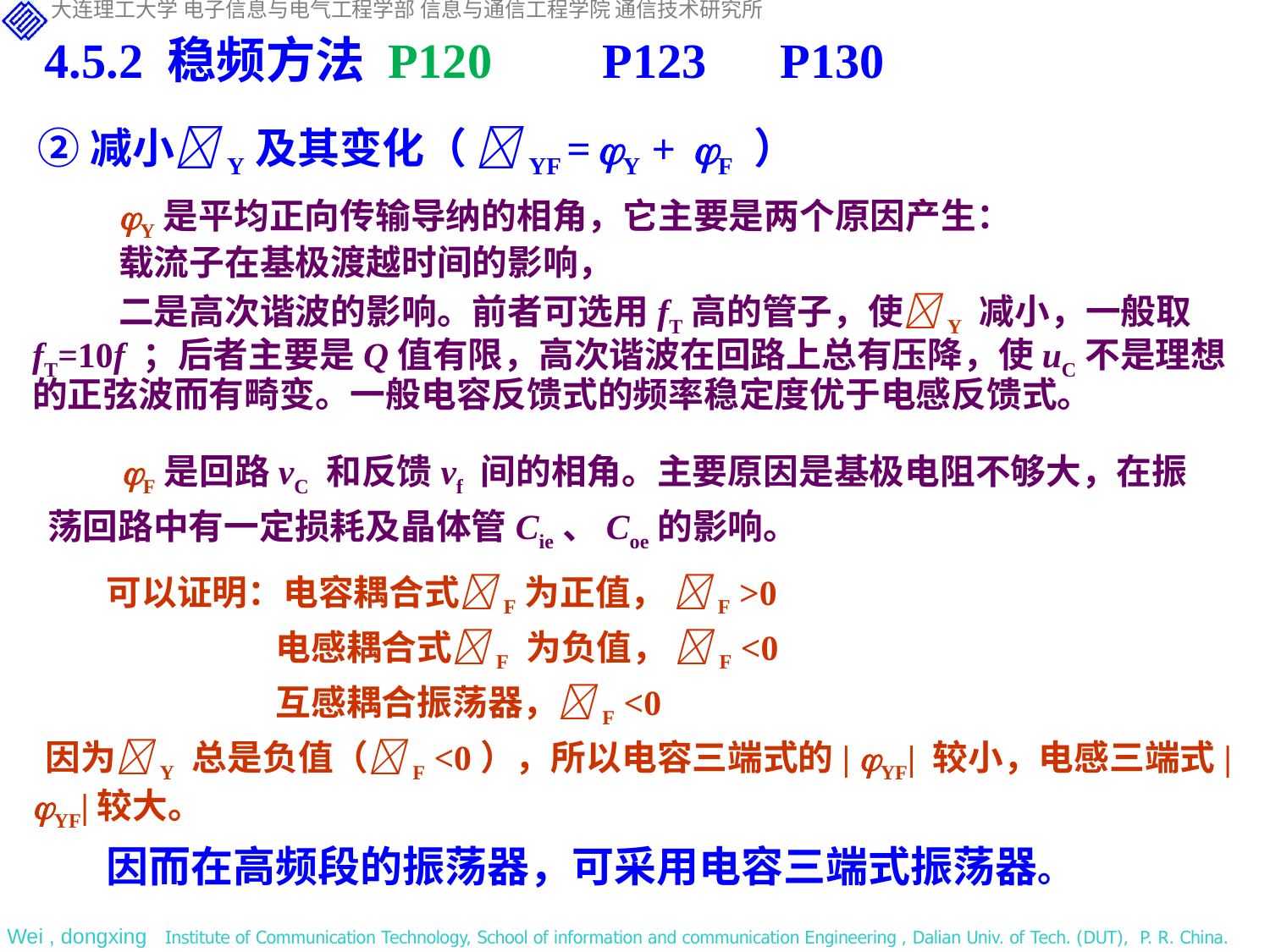

4.5.2 稳频方法 P120         P123      P130
②减小ϕY及其变化（ ϕYF = ϕY  +  ϕF ）
ϕY是平均正向传输导纳的相角，它主要是两个原因产生：
载流子在基极渡越时间的影响，
二是高次谐波的影响。前者可选用fT高的管子，使ϕY 减小，一般取fT=10f ；后者主要是Q值有限，高次谐波在回路上总有压降，使uC不是理想的正弦波而有畸变。一般电容反馈式的频率稳定度优于电感反馈式。
ϕF是回路vC 和反馈vf 间的相角。主要原因是基极电阻不够大，在振荡回路中有一定损耗及晶体管Cie、Coe的影响。
可以证明：电容耦合式ϕF为正值， ϕF >0
                    电感耦合式ϕF 为负值， ϕF <0
                    互感耦合振荡器，ϕF <0
因为ϕY 总是负值（ϕF <0），所以电容三端式的| ϕYF| 较小，电感三端式| ϕYF|较大。
因而在高频段的振荡器，可采用电容三端式振荡器。